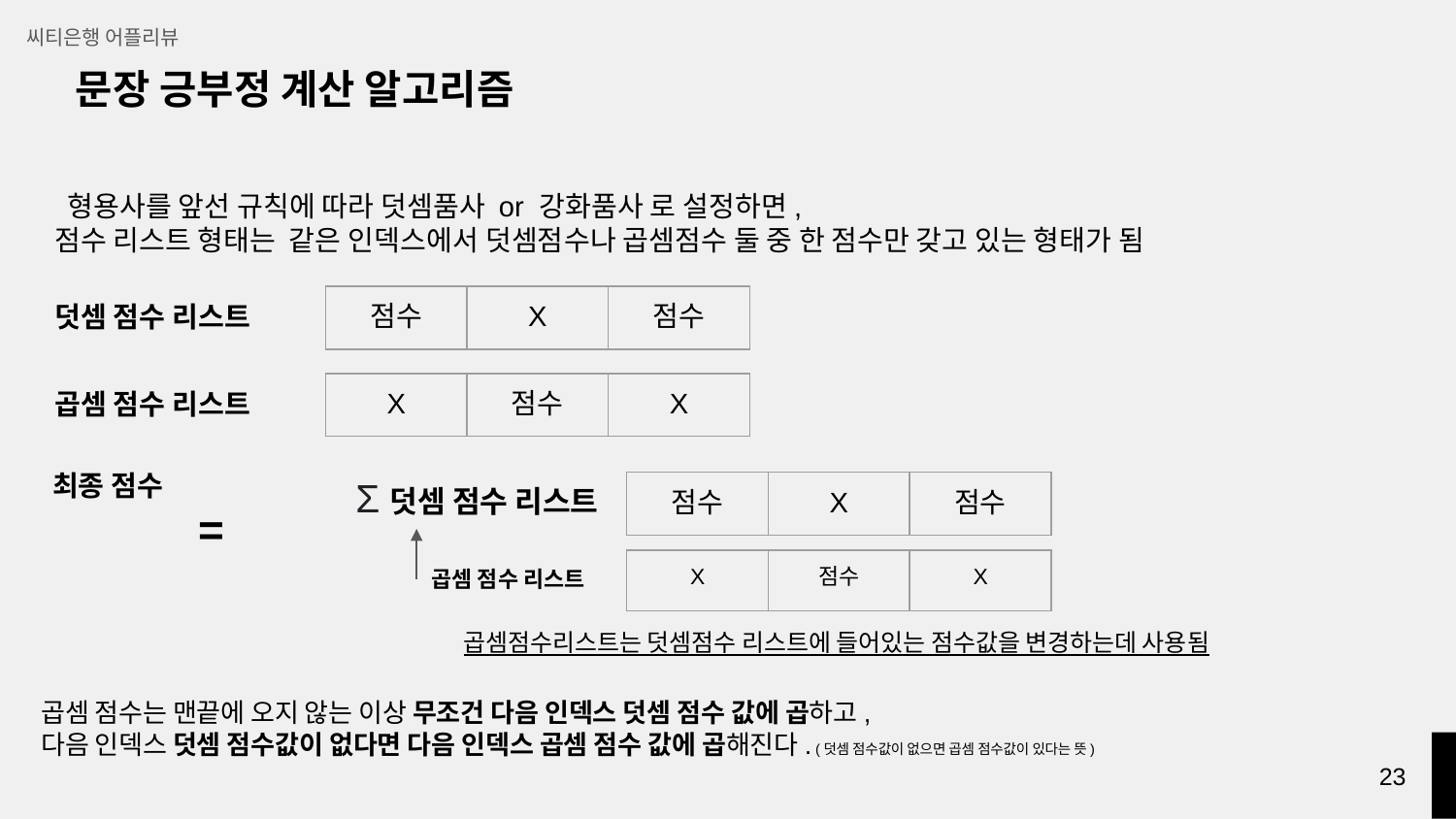

씨티은행 어플리뷰
문장 긍부정 계산 알고리즘
 형용사를 앞선 규칙에 따라 덧셈품사 or 강화품사 로 설정하면,
점수 리스트 형태는  같은 인덱스에서 덧셈점수나 곱셈점수 둘 중 한 점수만 갖고 있는 형태가 됨
덧셈 점수 리스트
| 점수 | X | 점수 |
| --- | --- | --- |
곱셈 점수 리스트
| X | 점수 | X |
| --- | --- | --- |
최종 점수 		=
Σ덧셈 점수 리스트
| 점수 | X | 점수 |
| --- | --- | --- |
| X | 점수 | X |
| --- | --- | --- |
곱셈 점수 리스트
곱셈점수리스트는 덧셈점수 리스트에 들어있는 점수값을 변경하는데 사용됨
곱셈 점수는 맨끝에 오지 않는 이상 무조건 다음 인덱스 덧셈 점수 값에 곱하고,
다음 인덱스 덧셈 점수값이 없다면 다음 인덱스 곱셈 점수 값에 곱해진다. (덧셈 점수값이 없으면 곱셈 점수값이 있다는 뜻)
23